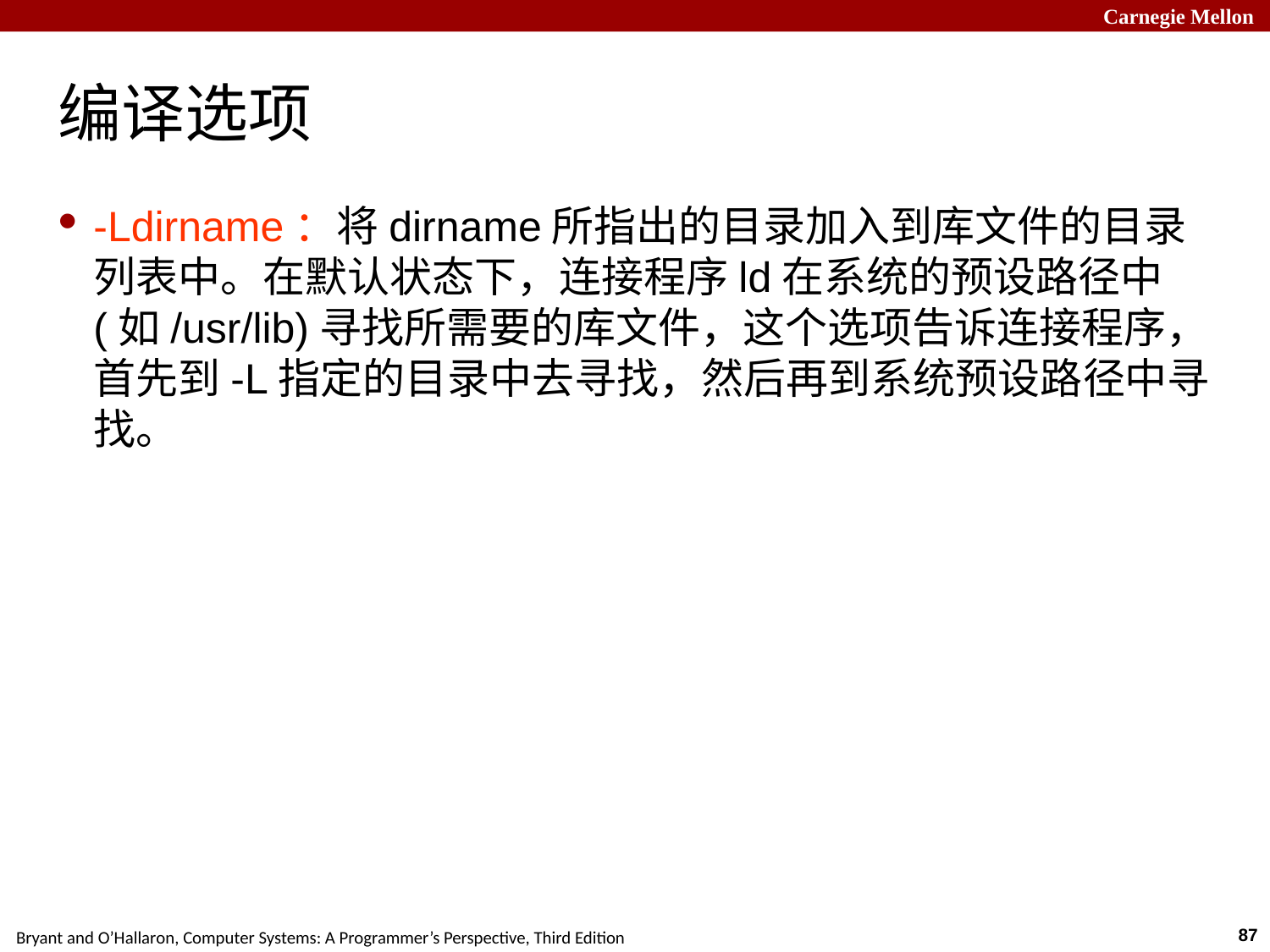

# 编译选项
-Ldirname：将dirname所指出的目录加入到库文件的目录列表中。在默认状态下，连接程序ld在系统的预设路径中(如/usr/lib)寻找所需要的库文件，这个选项告诉连接程序，首先到-L指定的目录中去寻找，然后再到系统预设路径中寻找。